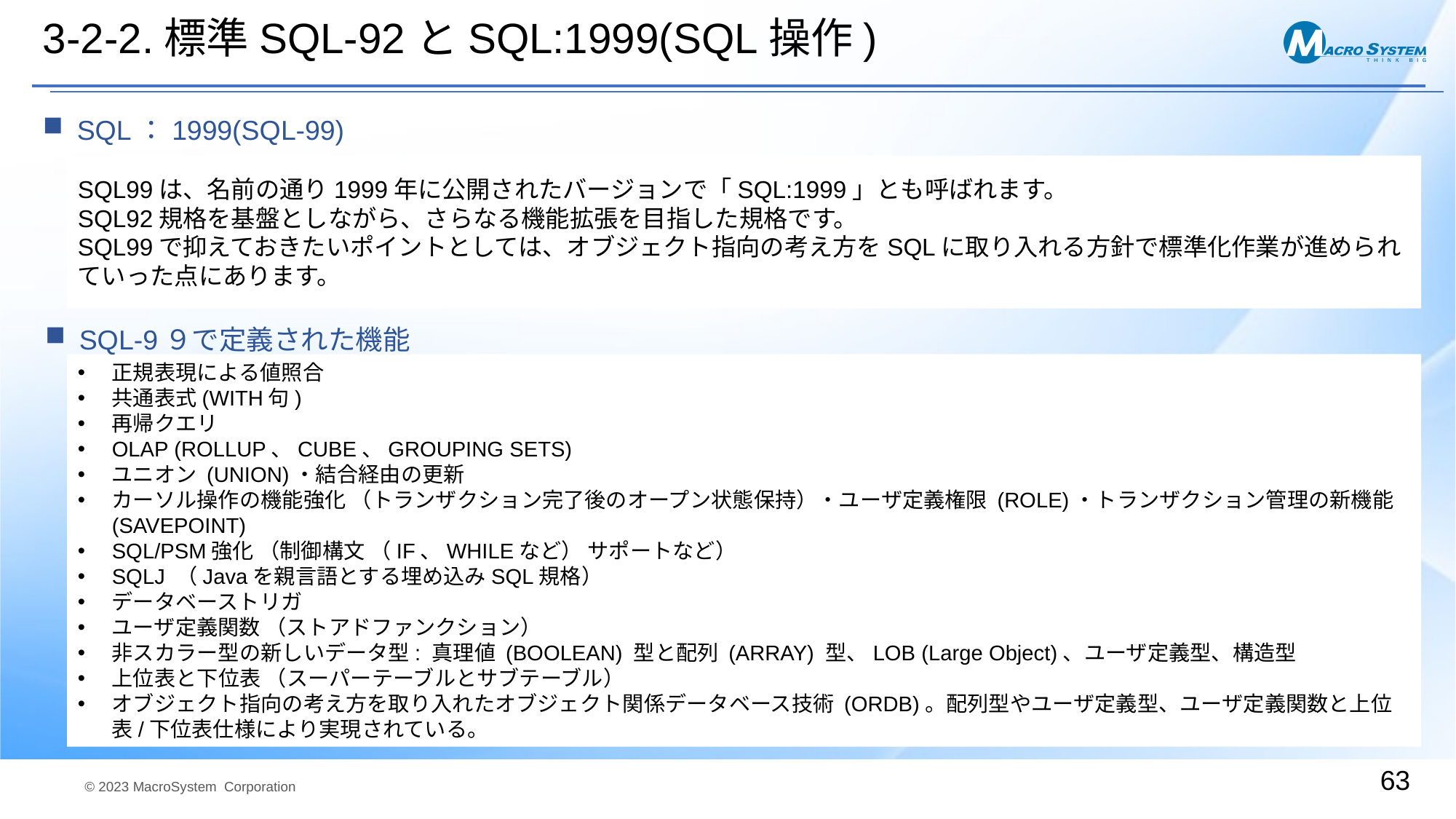

# 3-2-2.標準SQL-92とSQL:1999(SQL操作)
SQL：1999(SQL-99)
SQL99は、名前の通り1999年に公開されたバージョンで「SQL:1999」とも呼ばれます。
SQL92規格を基盤としながら、さらなる機能拡張を目指した規格です。
SQL99で抑えておきたいポイントとしては、オブジェクト指向の考え方をSQLに取り入れる方針で標準化作業が進められていった点にあります。
SQL-9９で定義された機能
正規表現による値照合
共通表式(WITH句)
再帰クエリ
OLAP (ROLLUP、CUBE、GROUPING SETS)
ユニオン (UNION)・結合経由の更新
カーソル操作の機能強化 （トランザクション完了後のオープン状態保持）・ユーザ定義権限 (ROLE)・トランザクション管理の新機能 (SAVEPOINT)
SQL/PSM強化 （制御構文 （IF、WHILEなど） サポートなど）
SQLJ （Javaを親言語とする埋め込みSQL規格）
データベーストリガ
ユーザ定義関数 （ストアドファンクション）
非スカラー型の新しいデータ型: 真理値 (BOOLEAN) 型と配列 (ARRAY) 型、LOB (Large Object)、ユーザ定義型、構造型
上位表と下位表 （スーパーテーブルとサブテーブル）
オブジェクト指向の考え方を取り入れたオブジェクト関係データベース技術 (ORDB)。配列型やユーザ定義型、ユーザ定義関数と上位表/下位表仕様により実現されている。